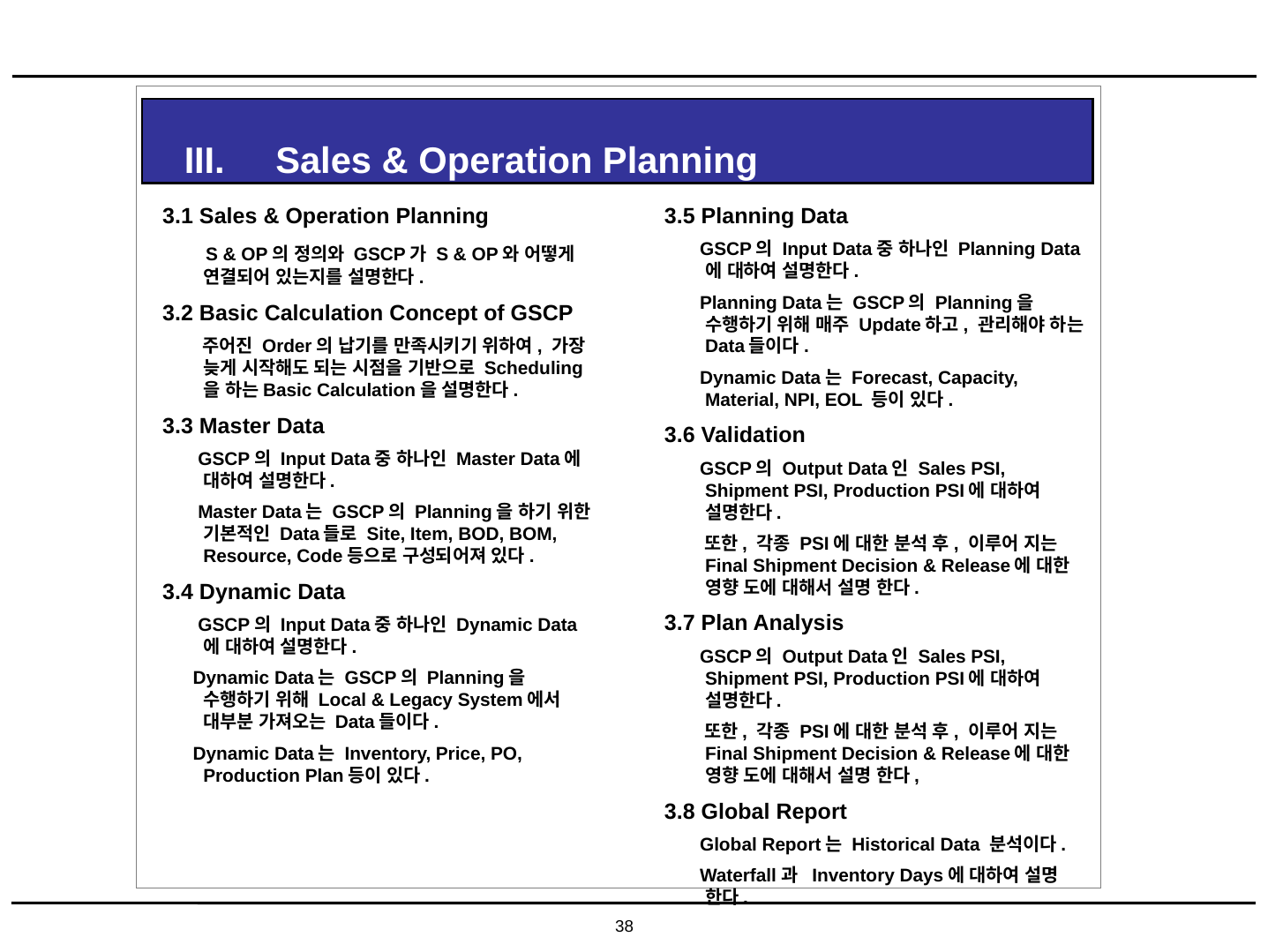

III.     Sales & Operation Planning

3.1 Sales & Operation Planning
       S & OP의 정의와 GSCP가 S & OP와 어떻게 연결되어 있는지를 설명한다.
3.2 Basic Calculation Concept of GSCP
       주어진 Order의 납기를 만족시키기 위하여, 가장 늦게 시작해도 되는 시점을 기반으로 Scheduling을 하는Basic Calculation을 설명한다.
3.3 Master Data
       GSCP의 Input Data중 하나인 Master Data에 대하여 설명한다.
       Master Data는 GSCP의 Planning을 하기 위한 기본적인 Data들로 Site, Item, BOD, BOM, Resource, Code등으로 구성되어져 있다.
3.4 Dynamic Data
       GSCP의 Input Data중 하나인 Dynamic Data에 대하여 설명한다.
      Dynamic Data는 GSCP의 Planning을 수행하기 위해 Local & Legacy System에서 대부분 가져오는 Data들이다.
      Dynamic Data는 Inventory, Price, PO, Production Plan등이 있다.
3.5 Planning Data
       GSCP의 Input Data중 하나인 Planning Data에 대하여 설명한다.
       Planning Data는 GSCP의 Planning을 수행하기 위해 매주 Update하고, 관리해야 하는 Data들이다.
       Dynamic Data는 Forecast, Capacity, Material, NPI, EOL 등이 있다.
3.6 Validation
       GSCP의 Output Data인 Sales PSI, Shipment PSI, Production PSI에 대하여 설명한다.
       또한, 각종 PSI에 대한 분석 후, 이루어 지는 Final Shipment Decision & Release에 대한 영향 도에 대해서 설명 한다.
3.7 Plan Analysis
       GSCP의 Output Data인 Sales PSI, Shipment PSI, Production PSI에 대하여 설명한다.
       또한, 각종 PSI에 대한 분석 후, 이루어 지는 Final Shipment Decision & Release에 대한 영향 도에 대해서 설명 한다,
3.8 Global Report
       Global Report는 Historical Data 분석이다.
       Waterfall과  Inventory Days에 대하여 설명 한다.
38